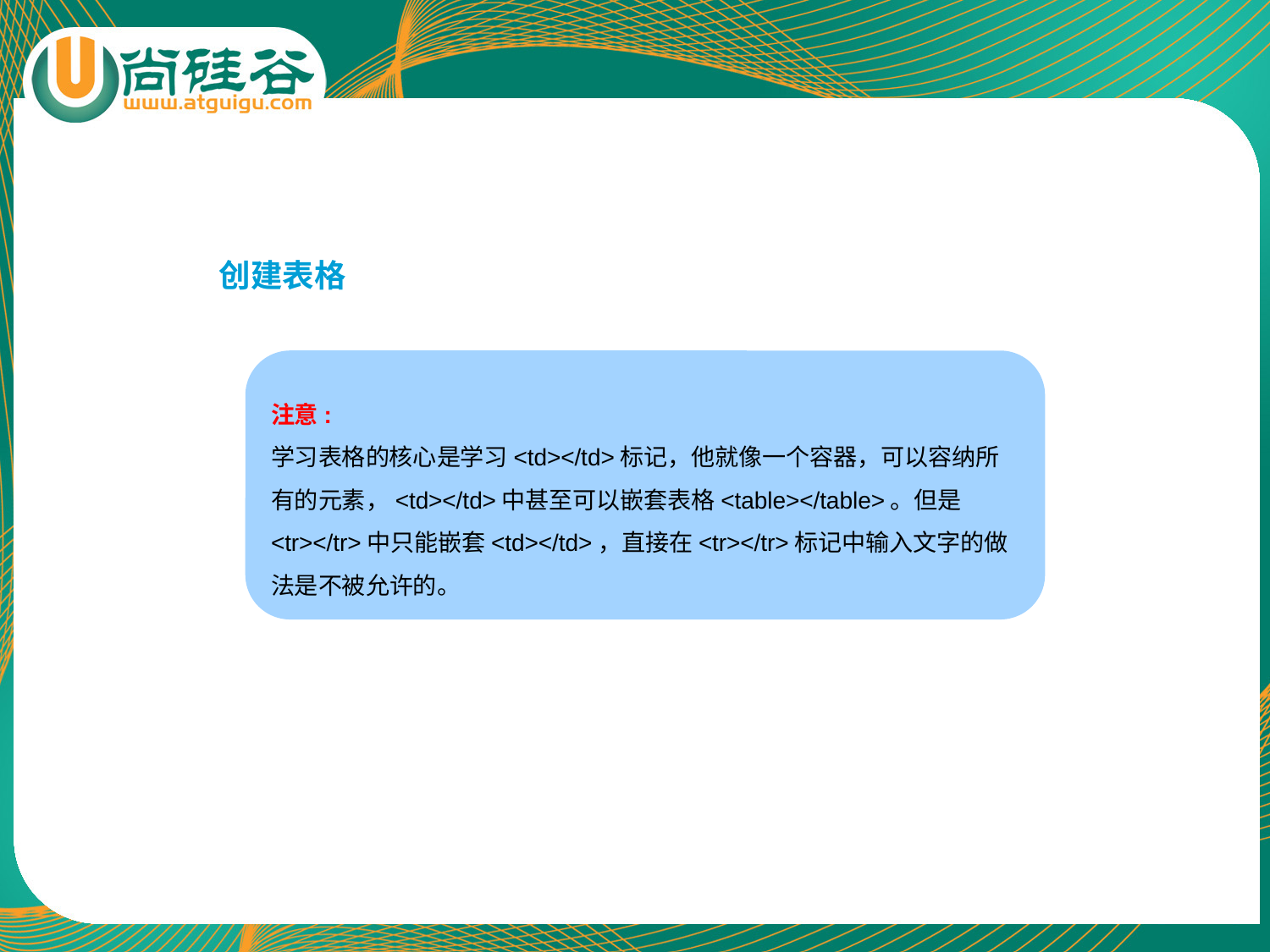

# 创建表格
注意:
学习表格的核心是学习<td></td>标记，他就像一个容器，可以容纳所有的元素，<td></td>中甚至可以嵌套表格<table></table>。但是<tr></tr>中只能嵌套<td></td>，直接在<tr></tr>标记中输入文字的做法是不被允许的。